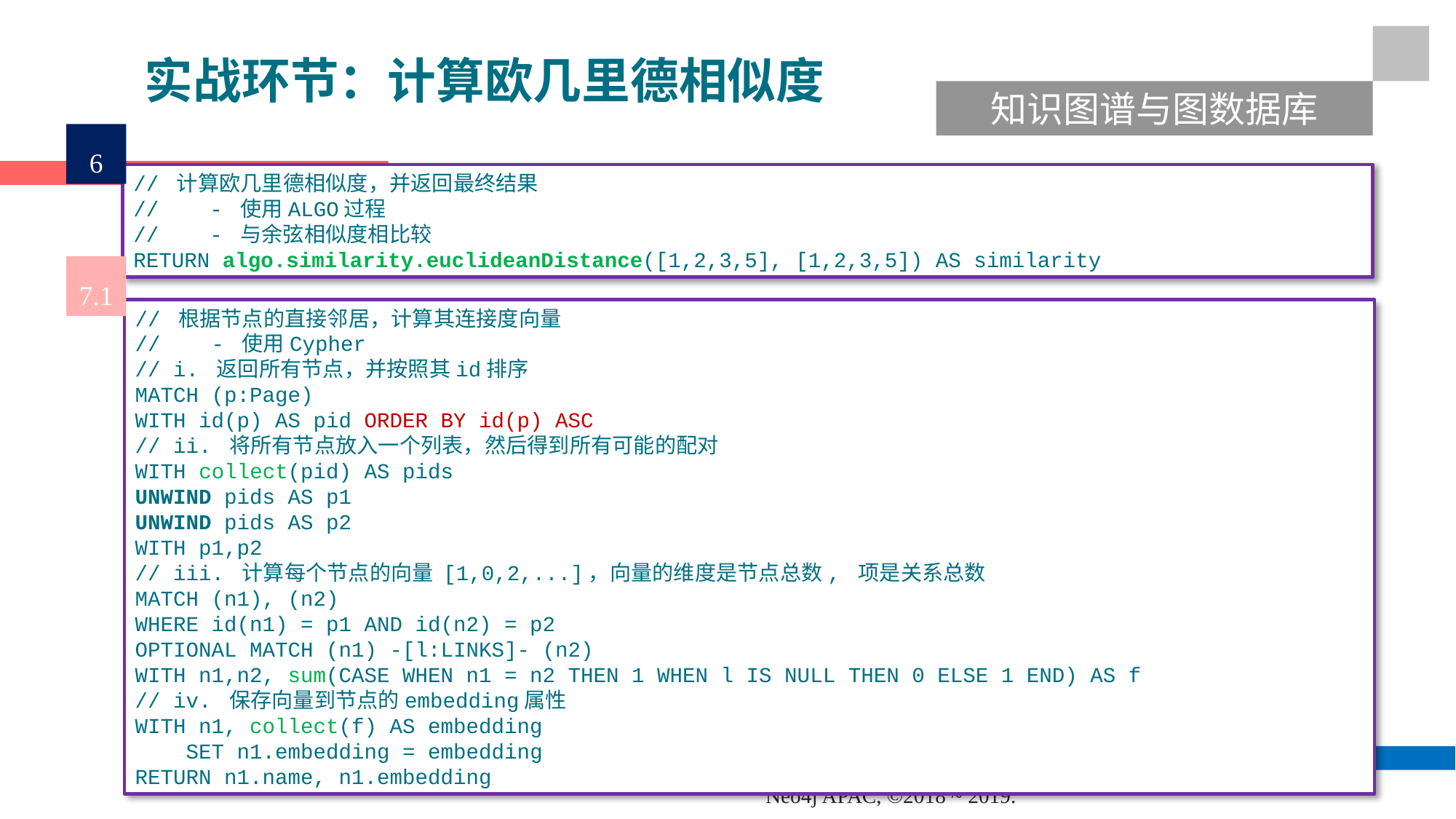

实战环节：计算欧几里德相似度
知识图谱与图数据库
6
// 计算欧几里德相似度，并返回最终结果
//    - 使用ALGO过程
//    - 与余弦相似度相比较
RETURN algo.similarity.euclideanDistance([1,2,3,5], [1,2,3,5]) AS similarity
7.1
// 根据节点的直接邻居，计算其连接度向量
//    - 使用Cypher
// i. 返回所有节点，并按照其id排序
MATCH (p:Page)
WITH id(p) AS pid ORDER BY id(p) ASC
// ii. 将所有节点放入一个列表，然后得到所有可能的配对
WITH collect(pid) AS pids
UNWIND pids AS p1
UNWIND pids AS p2
WITH p1,p2
// iii. 计算每个节点的向量 [1,0,2,...]，向量的维度是节点总数, 项是关系总数
MATCH (n1), (n2)
WHERE id(n1) = p1 AND id(n2) = p2
OPTIONAL MATCH (n1) -[l:LINKS]- (n2)
WITH n1,n2, sum(CASE WHEN n1 = n2 THEN 1 WHEN l IS NULL THEN 0 ELSE 1 END) AS f
// iv. 保存向量到节点的embedding属性
WITH n1, collect(f) AS embedding
    SET n1.embedding = embedding
RETURN n1.name, n1.embedding